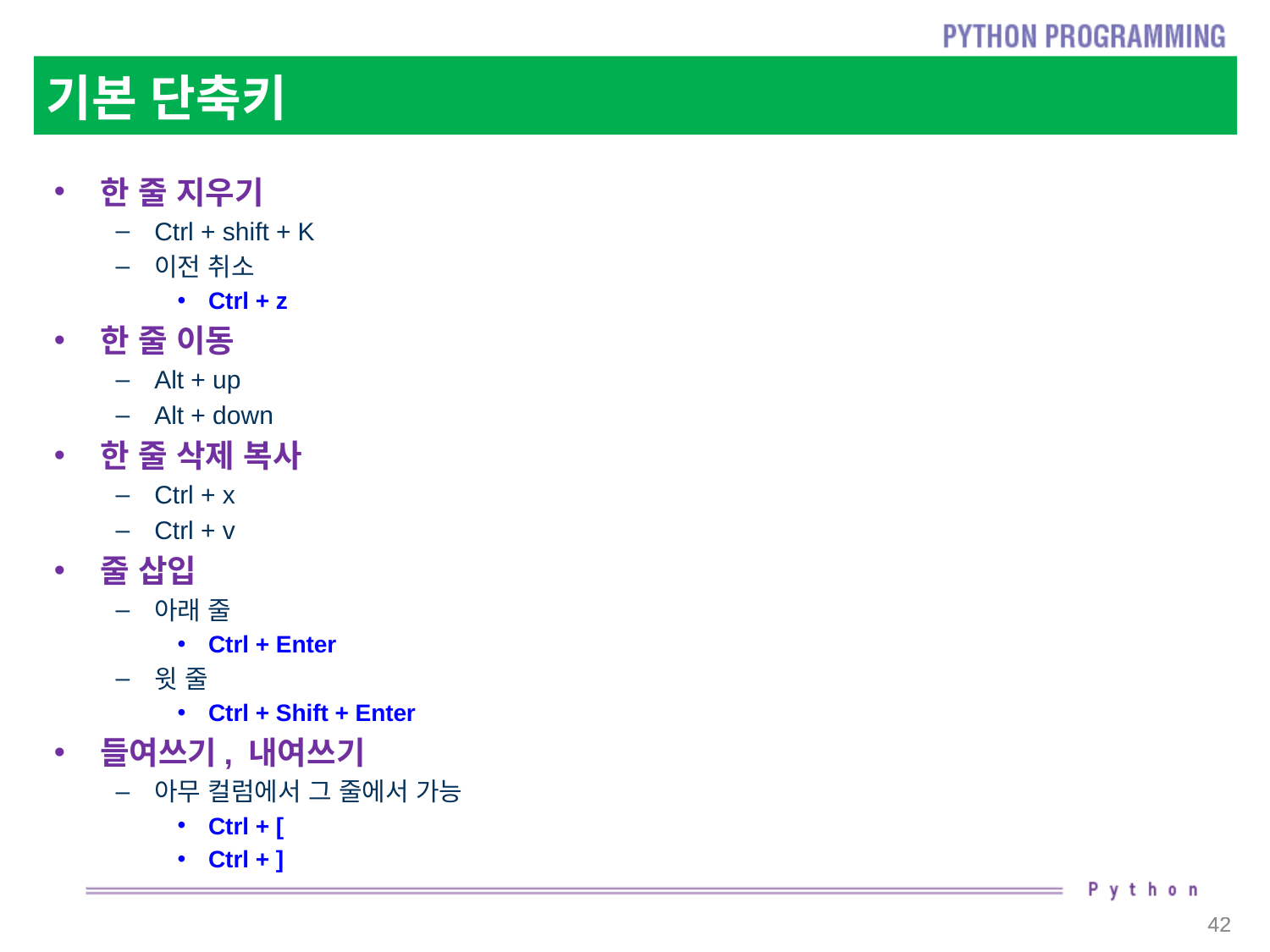

# 기본 단축키
한 줄 지우기
Ctrl + shift + K
이전 취소
Ctrl + z
한 줄 이동
Alt + up
Alt + down
한 줄 삭제 복사
Ctrl + x
Ctrl + v
줄 삽입
아래 줄
Ctrl + Enter
윗 줄
Ctrl + Shift + Enter
들여쓰기, 내여쓰기
아무 컬럼에서 그 줄에서 가능
Ctrl + [
Ctrl + ]

42